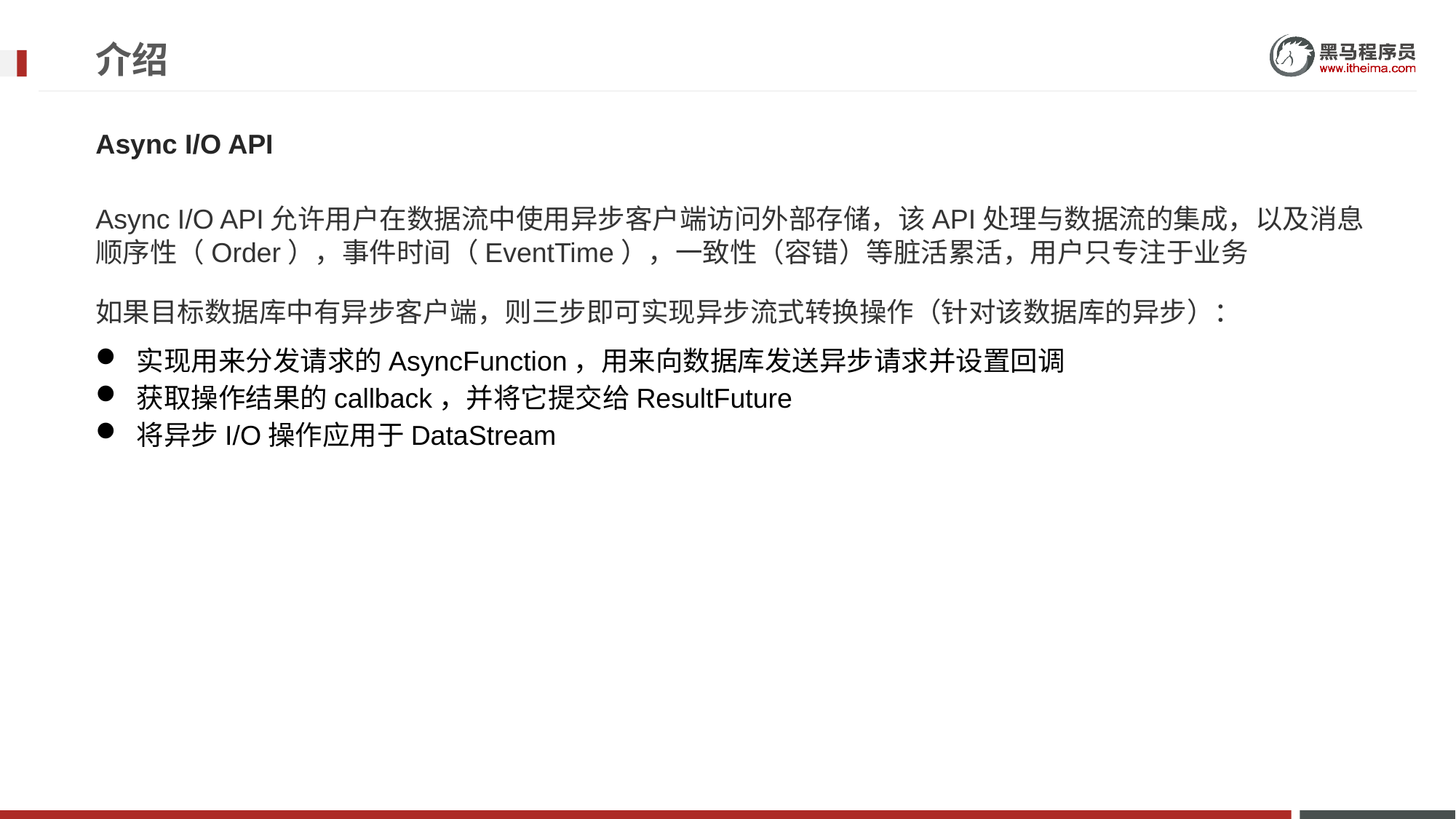

# 介绍
Async I/O API
Async I/O API允许用户在数据流中使用异步客户端访问外部存储，该API处理与数据流的集成，以及消息顺序性（Order），事件时间（EventTime），一致性（容错）等脏活累活，用户只专注于业务
如果目标数据库中有异步客户端，则三步即可实现异步流式转换操作（针对该数据库的异步）：
实现用来分发请求的AsyncFunction，用来向数据库发送异步请求并设置回调
获取操作结果的callback，并将它提交给ResultFuture
将异步I/O操作应用于DataStream